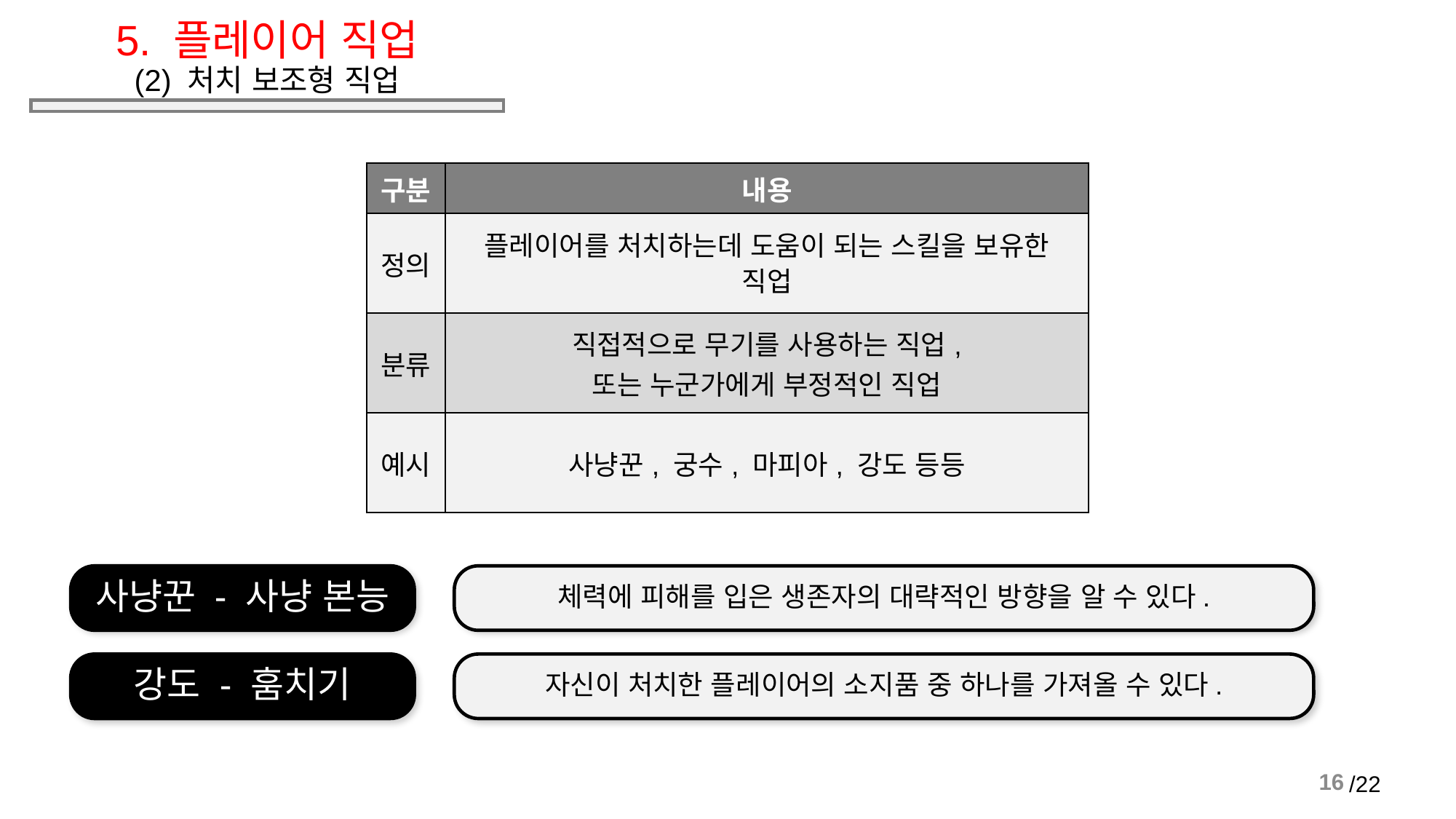

# 5. 플레이어 직업 (2) 처치 보조형 직업
| 구분 | 내용 |
| --- | --- |
| 정의 | 플레이어를 처치하는데 도움이 되는 스킬을 보유한 직업 |
| 분류 | 직접적으로 무기를 사용하는 직업, 또는 누군가에게 부정적인 직업 |
| 예시 | 사냥꾼, 궁수, 마피아, 강도 등등 |
사냥꾼 - 사냥 본능
체력에 피해를 입은 생존자의 대략적인 방향을 알 수 있다.
강도 - 훔치기
자신이 처치한 플레이어의 소지품 중 하나를 가져올 수 있다.
16